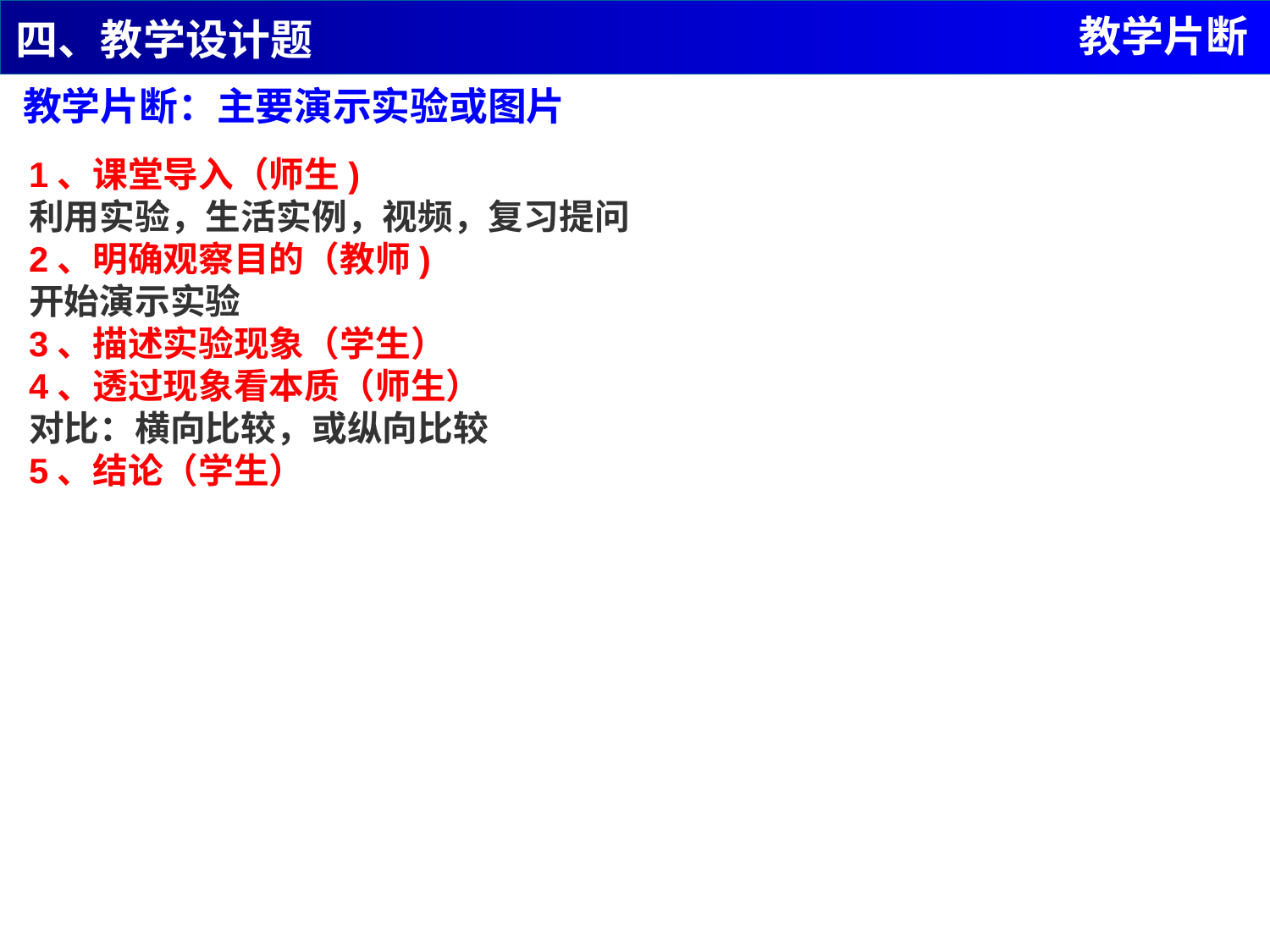

教学片断
四、教学设计题
教学片断：主要演示实验或图片
1、课堂导入（师生)
利用实验，生活实例，视频，复习提问
2、明确观察目的（教师)
开始演示实验
3、描述实验现象（学生）
4、透过现象看本质（师生）
对比：横向比较，或纵向比较
5、结论（学生）